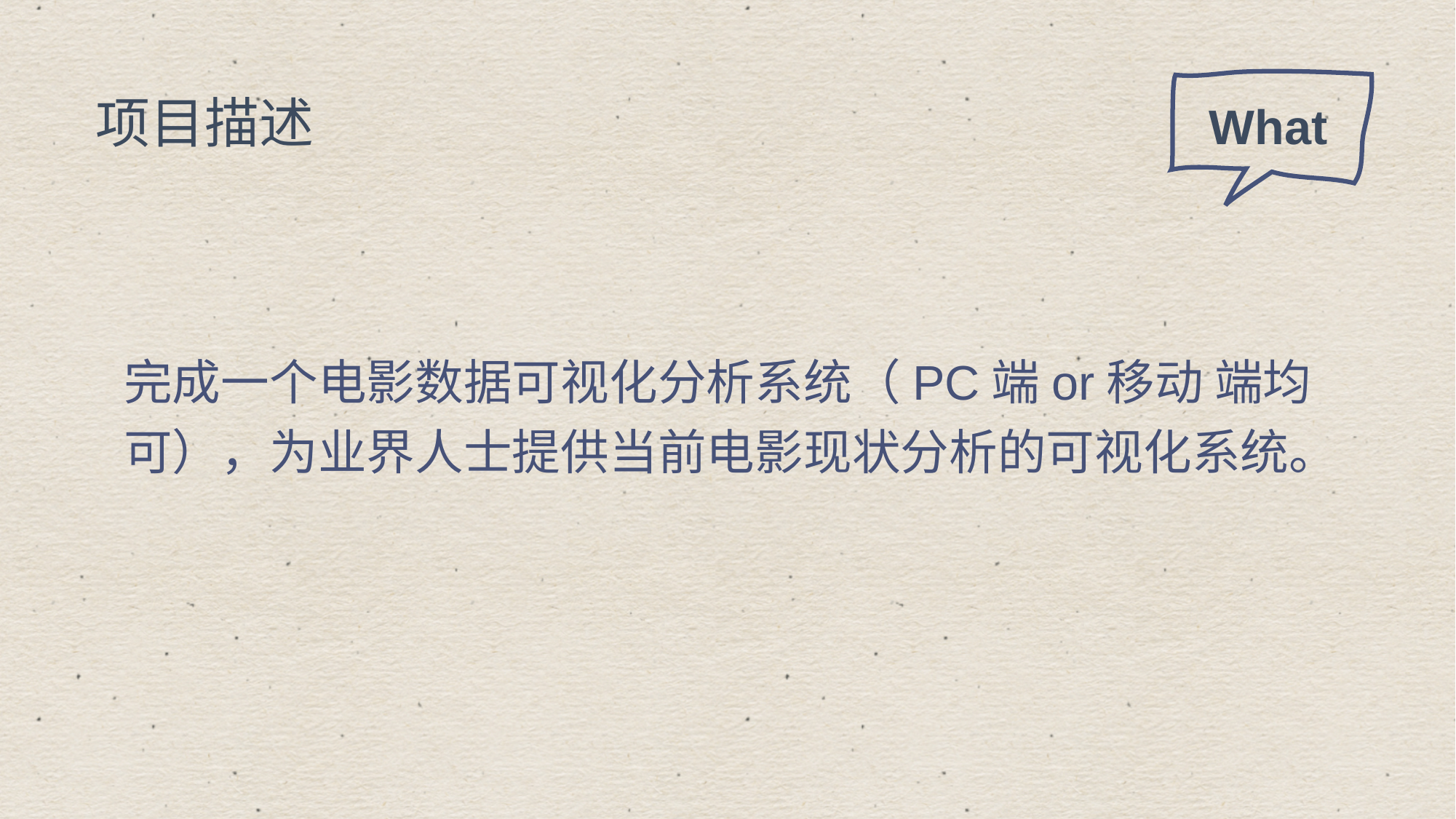

What
项目描述
完成一个电影数据可视化分析系统（PC端or移动 端均可），为业界人士提供当前电影现状分析的可视化系统。